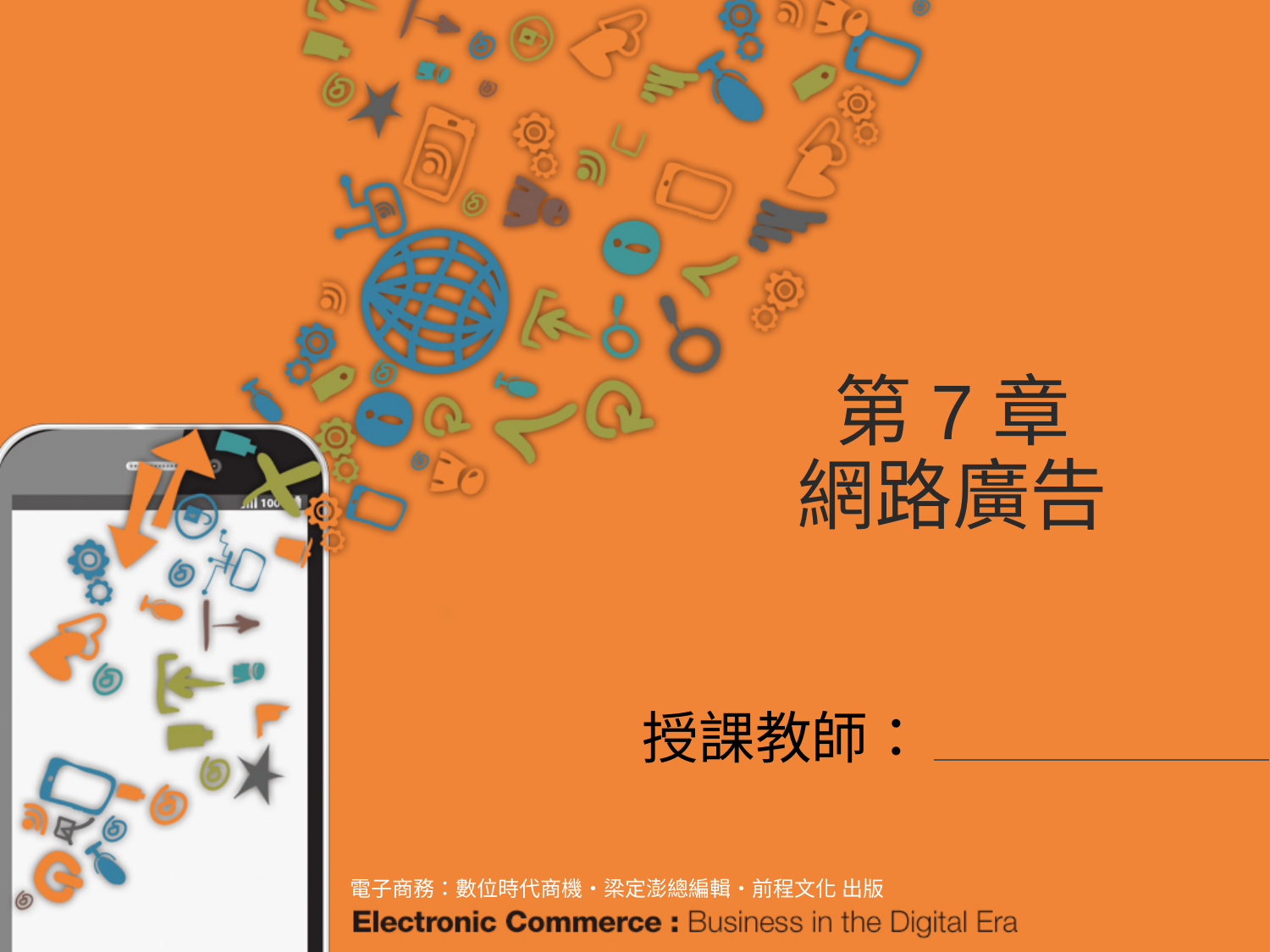

第7章
網路廣告
授課教師：
電子商務：數位時代商機‧梁定澎總編輯‧前程文化 出版